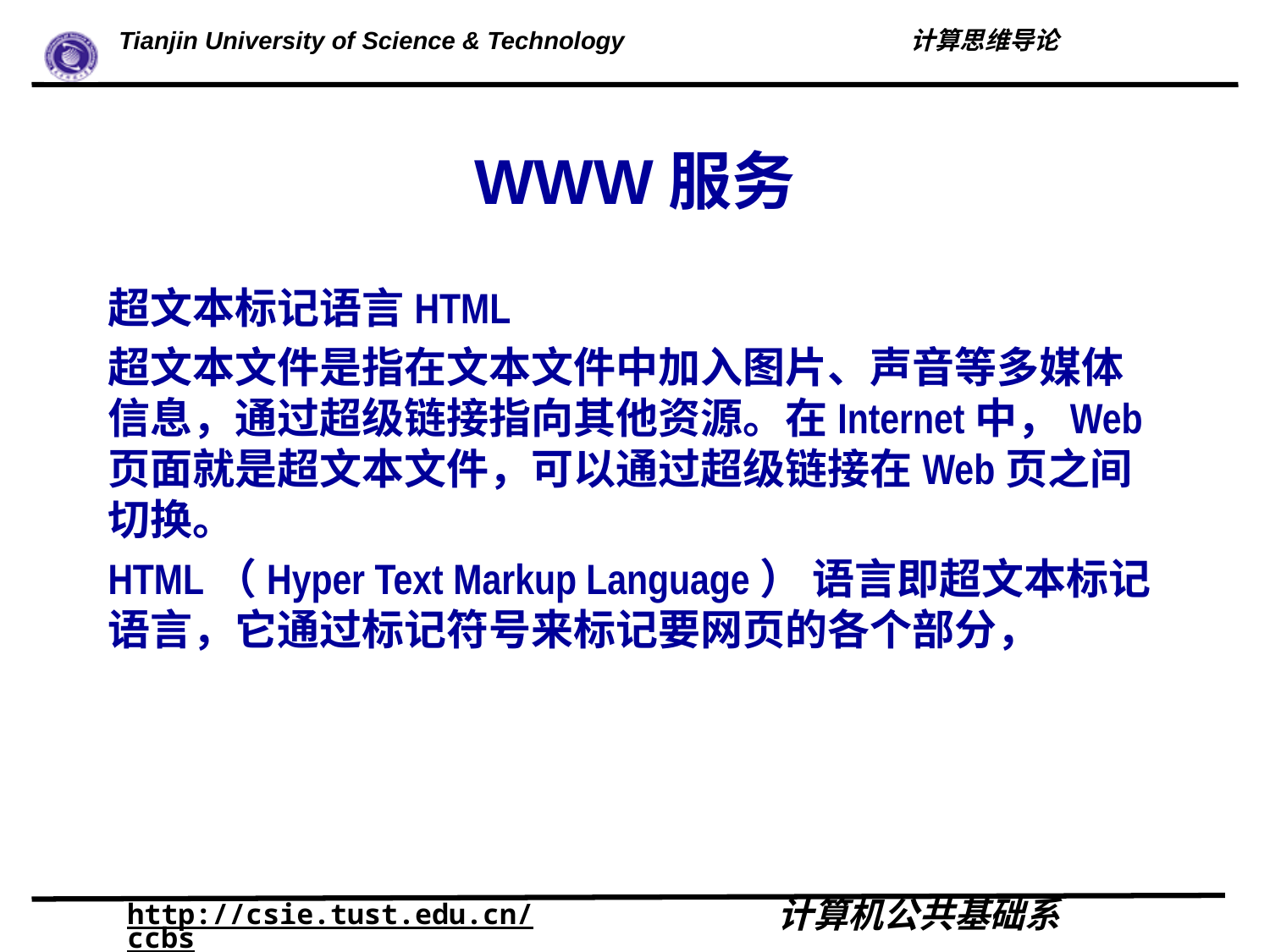

# WWW服务
超文本标记语言HTML
超文本文件是指在文本文件中加入图片、声音等多媒体信息，通过超级链接指向其他资源。在Internet中，Web页面就是超文本文件，可以通过超级链接在Web页之间切换。
HTML（Hyper Text Markup Language） 语言即超文本标记语言，它通过标记符号来标记要网页的各个部分，